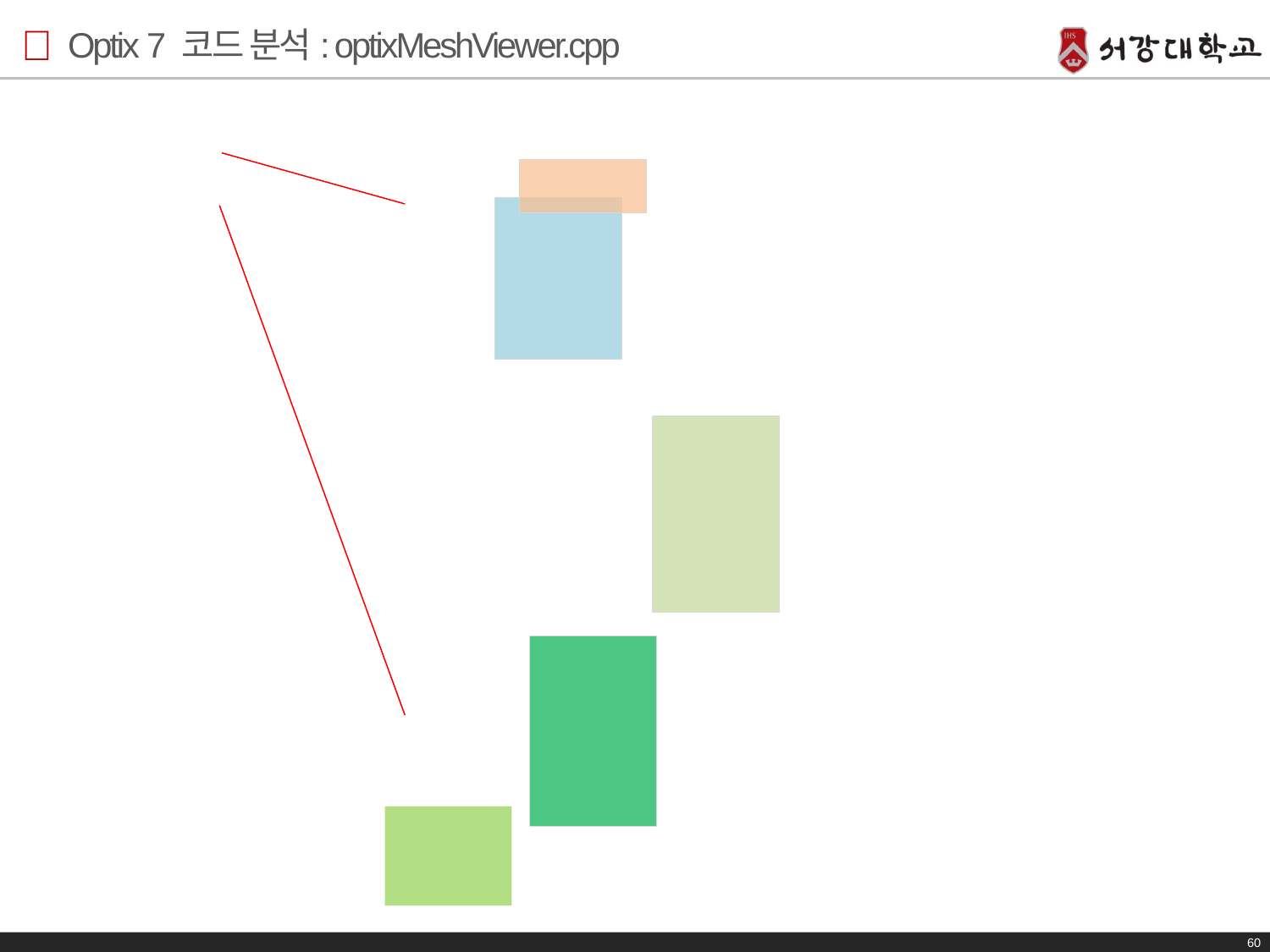

# Optix 7 코드 분석: optixMeshViewer.cpp

60